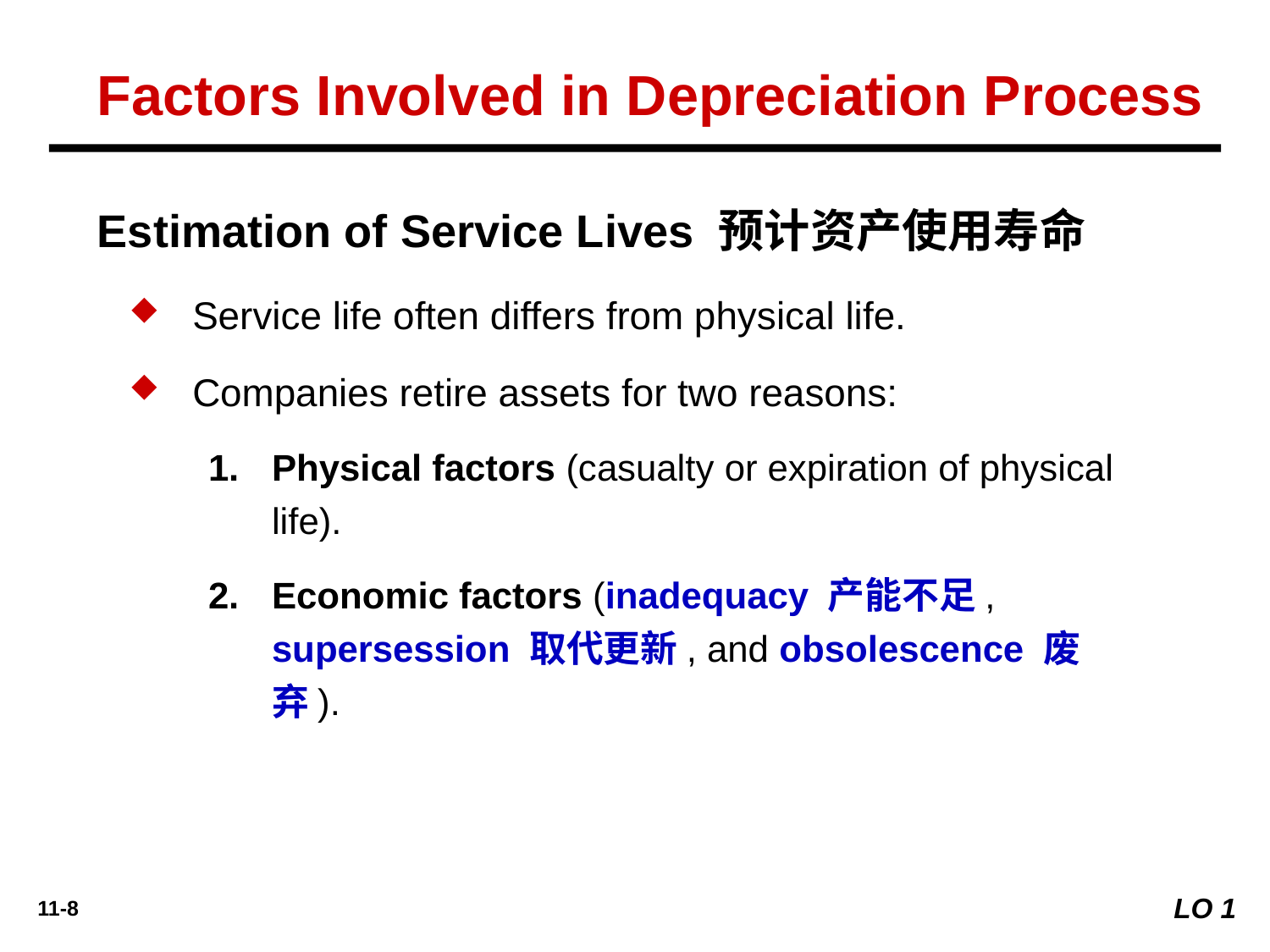

Factors Involved in Depreciation Process

Estimation of Service Lives 预计资产使用寿命
Service life often differs from physical life.
Companies retire assets for two reasons:
Physical factors (casualty or expiration of physical life).
Economic factors (inadequacy 产能不足, supersession 取代更新, and obsolescence 废弃).
LO 1